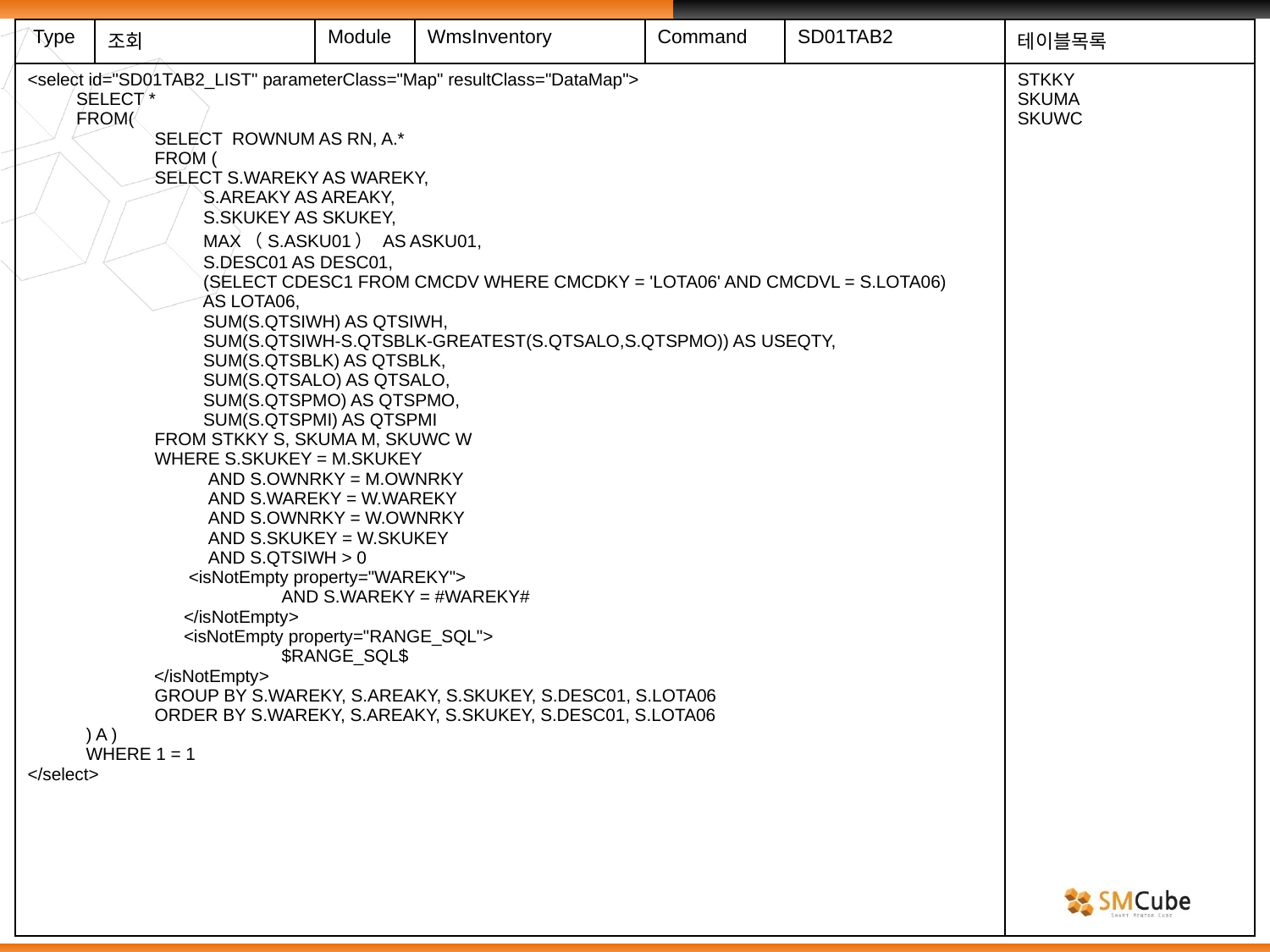

| Type | 조회 | Module | WmsInventory | Command | SD01TAB2 | 테이블목록 |
| --- | --- | --- | --- | --- | --- | --- |
| <select id="SD01TAB2\_LIST" parameterClass="Map" resultClass="DataMap"> SELECT \* FROM( SELECT ROWNUM AS RN, A.\* FROM ( SELECT S.WAREKY AS WAREKY, S.AREAKY AS AREAKY, S.SKUKEY AS SKUKEY, MAX（S.ASKU01） AS ASKU01, S.DESC01 AS DESC01, (SELECT CDESC1 FROM CMCDV WHERE CMCDKY = 'LOTA06' AND CMCDVL = S.LOTA06) AS LOTA06, SUM(S.QTSIWH) AS QTSIWH, SUM(S.QTSIWH-S.QTSBLK-GREATEST(S.QTSALO,S.QTSPMO)) AS USEQTY, SUM(S.QTSBLK) AS QTSBLK, SUM(S.QTSALO) AS QTSALO, SUM(S.QTSPMO) AS QTSPMO, SUM(S.QTSPMI) AS QTSPMI FROM STKKY S, SKUMA M, SKUWC W WHERE S.SKUKEY = M.SKUKEY AND S.OWNRKY = M.OWNRKY AND S.WAREKY = W.WAREKY AND S.OWNRKY = W.OWNRKY AND S.SKUKEY = W.SKUKEY AND S.QTSIWH > 0 <isNotEmpty property="WAREKY"> AND S.WAREKY = #WAREKY# </isNotEmpty> <isNotEmpty property="RANGE\_SQL"> $RANGE\_SQL$ </isNotEmpty> GROUP BY S.WAREKY, S.AREAKY, S.SKUKEY, S.DESC01, S.LOTA06 ORDER BY S.WAREKY, S.AREAKY, S.SKUKEY, S.DESC01, S.LOTA06 ) A ) WHERE 1 = 1 </select> |  |  |  |  |  | STKKY SKUMA SKUWC |